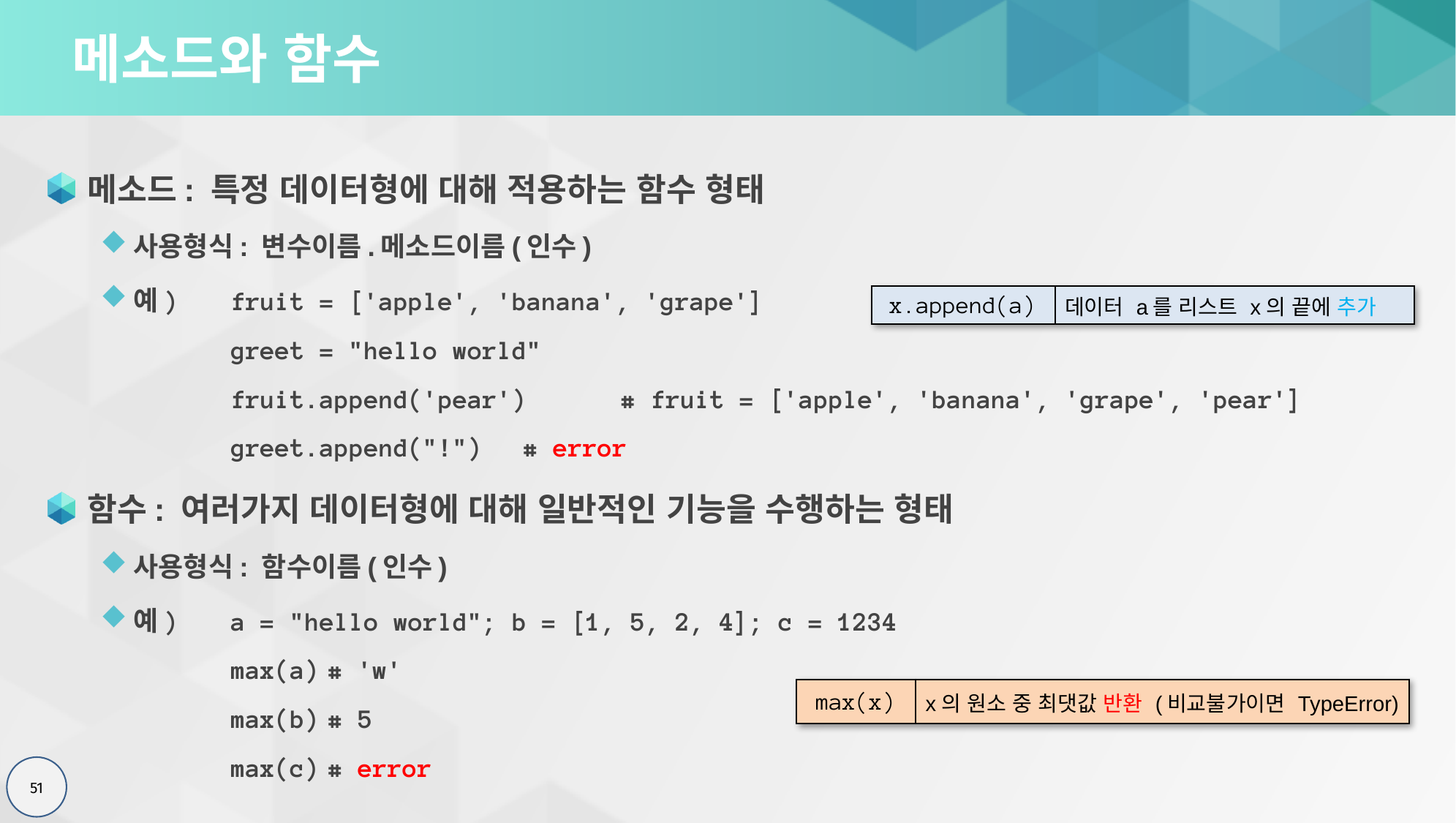

# 메소드와 함수
메소드: 특정 데이터형에 대해 적용하는 함수 형태
사용형식: 변수이름.메소드이름(인수)
예)	fruit = ['apple', 'banana', 'grape']
		greet = "hello world"
		fruit.append('pear')	# fruit = ['apple', 'banana', 'grape', 'pear']
		greet.append("!")		# error
함수: 여러가지 데이터형에 대해 일반적인 기능을 수행하는 형태
사용형식: 함수이름(인수)
예)	a = "hello world"; b = [1, 5, 2, 4]; c = 1234
		max(a)		# 'w'
		max(b)		# 5
		max(c)		# error
| x.append(a) | 데이터 a를 리스트 x의 끝에 추가 |
| --- | --- |
| max(x) | x의 원소 중 최댓값 반환 (비교불가이면 TypeError) |
| --- | --- |